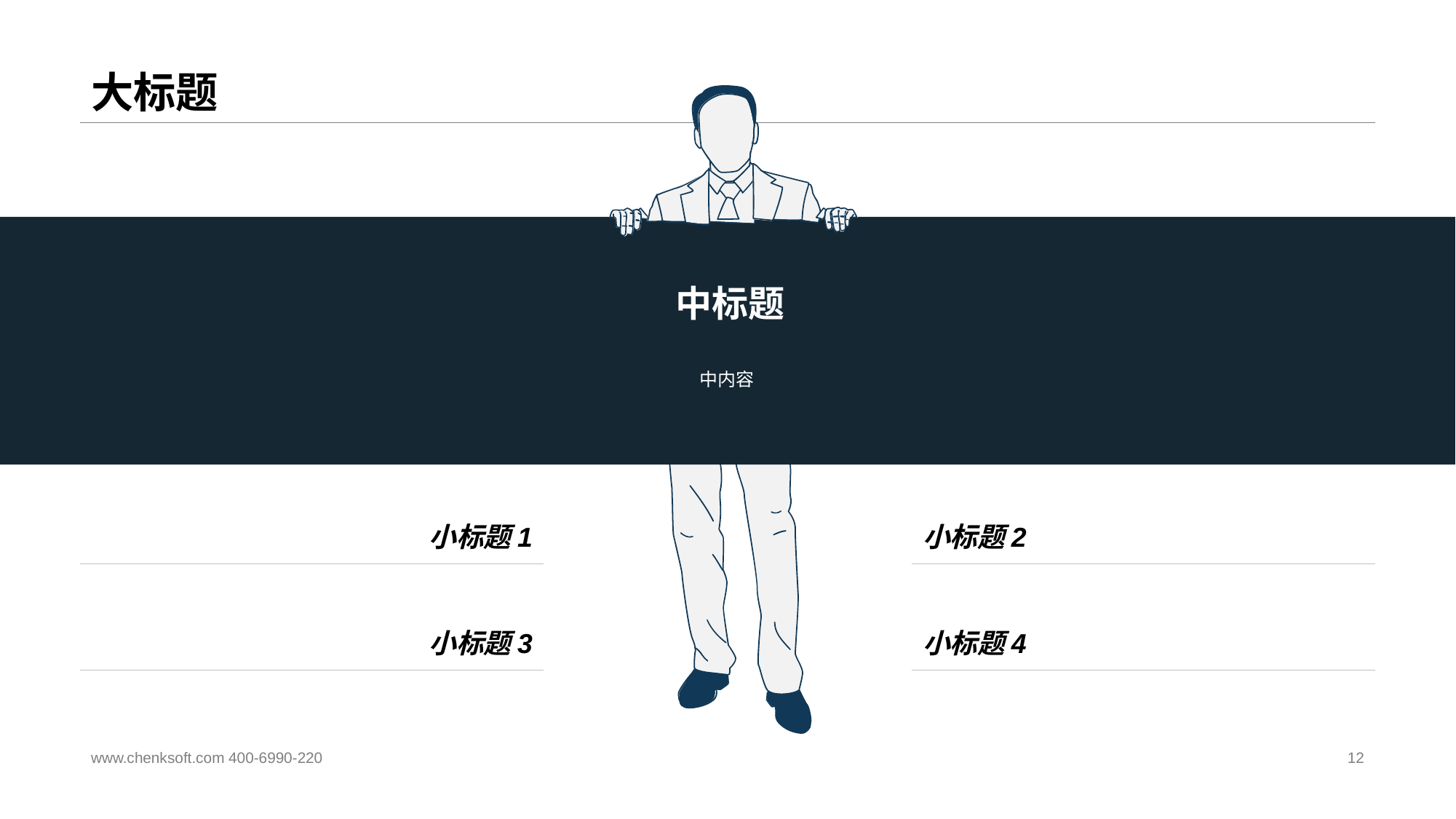

# 大标题

中标题
中内容

小标题1
小标题2

小标题3
小标题4
www.chenksoft.com 400-6990-220
12